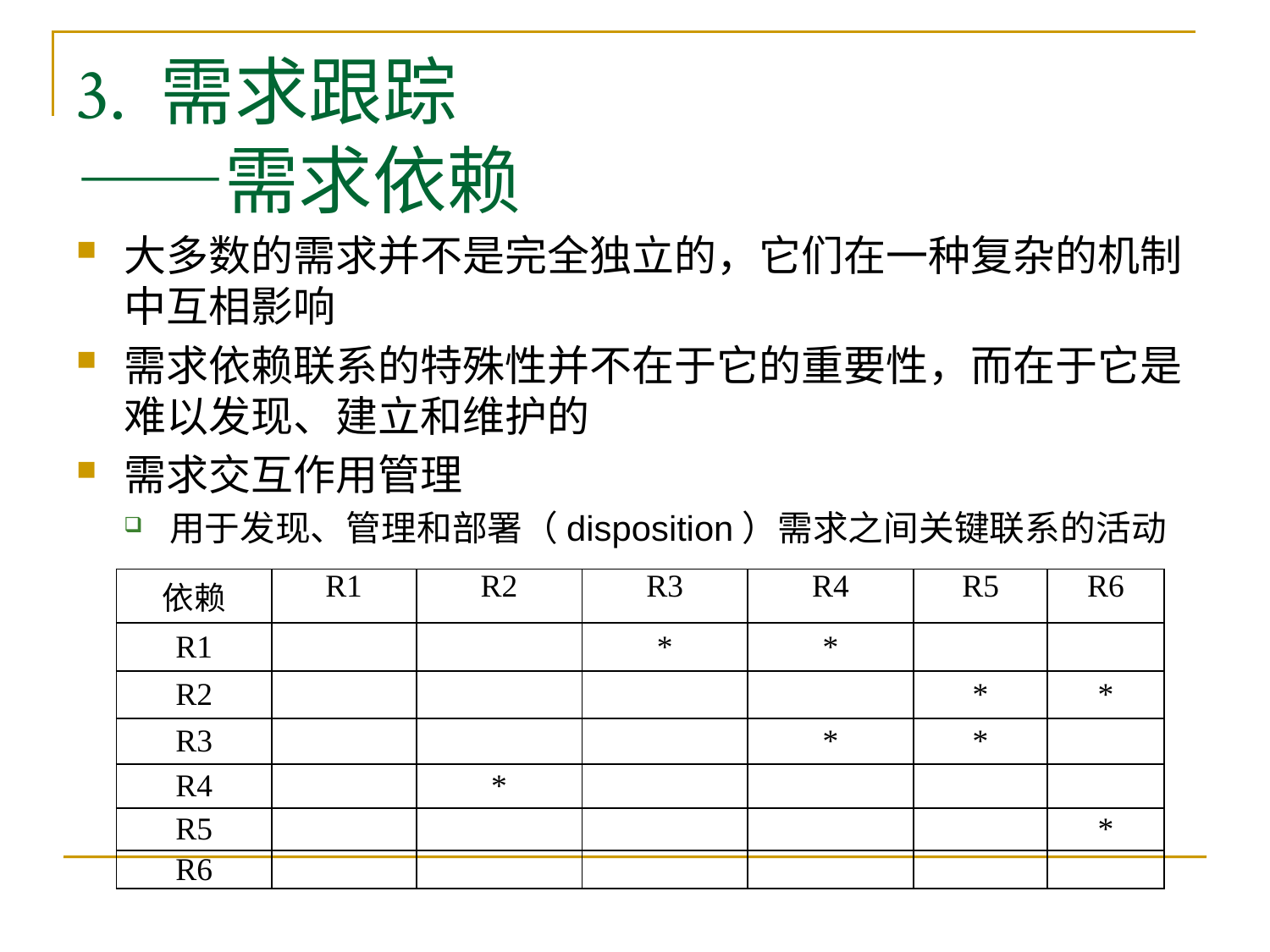

# 3. 需求跟踪 ——需求依赖
大多数的需求并不是完全独立的，它们在一种复杂的机制中互相影响
需求依赖联系的特殊性并不在于它的重要性，而在于它是难以发现、建立和维护的
需求交互作用管理
用于发现、管理和部署（disposition）需求之间关键联系的活动
| 依赖 | R1 | R2 | R3 | R4 | R5 | R6 |
| --- | --- | --- | --- | --- | --- | --- |
| R1 |  |  | \* | \* |  |  |
| R2 |  |  |  |  | \* | \* |
| R3 |  |  |  | \* | \* |  |
| R4 |  | \* |  |  |  |  |
| R5 |  |  |  |  |  | \* |
| R6 |  |  |  |  |  |  |